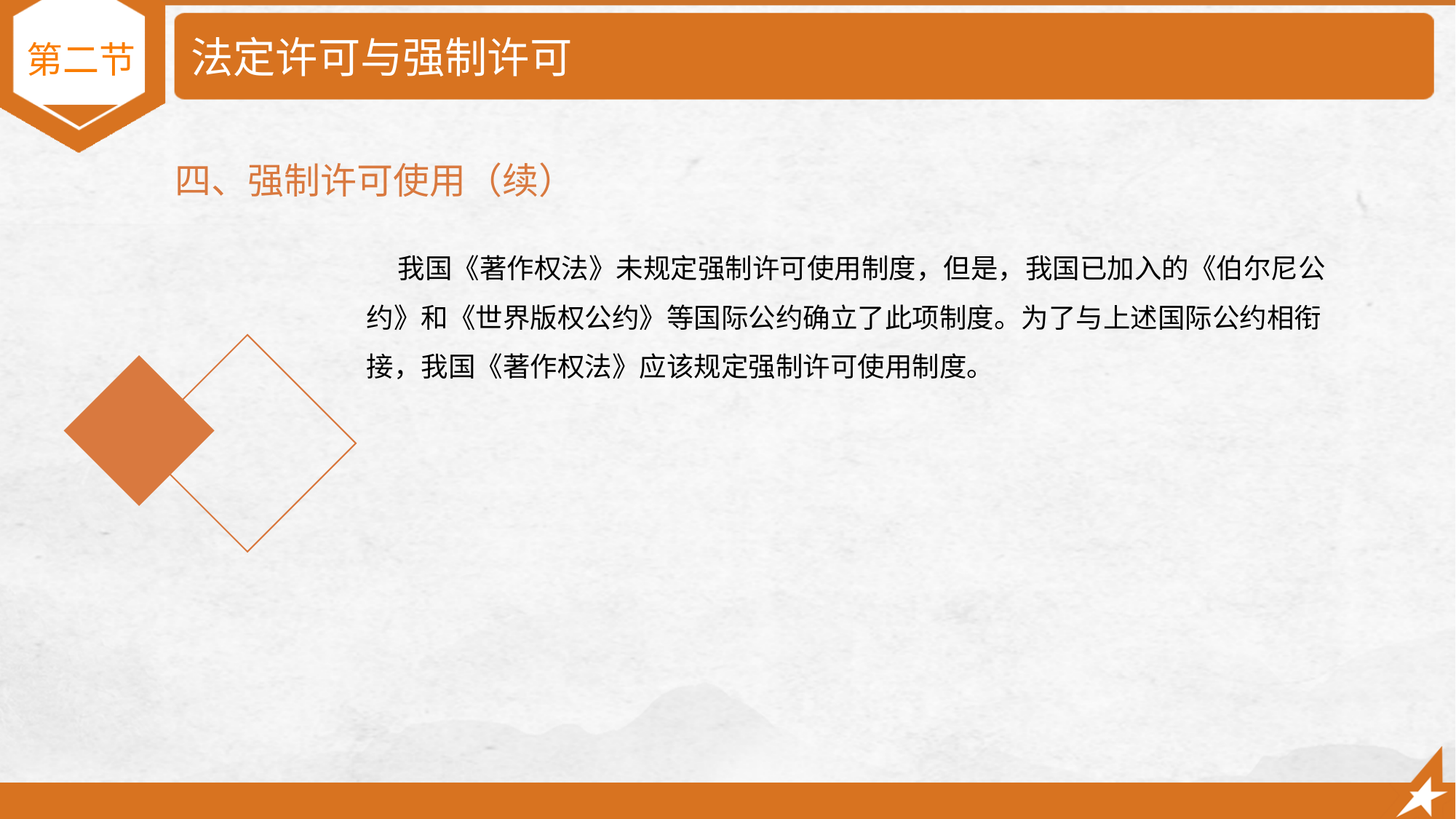

# 法定许可与强制许可
第二节
四、强制许可使用（续）
    我国《著作权法》未规定强制许可使用制度，但是，我国已加入的《伯尔尼公约》和《世界版权公约》等国际公约确立了此项制度。为了与上述国际公约相衔接，我国《著作权法》应该规定强制许可使用制度。